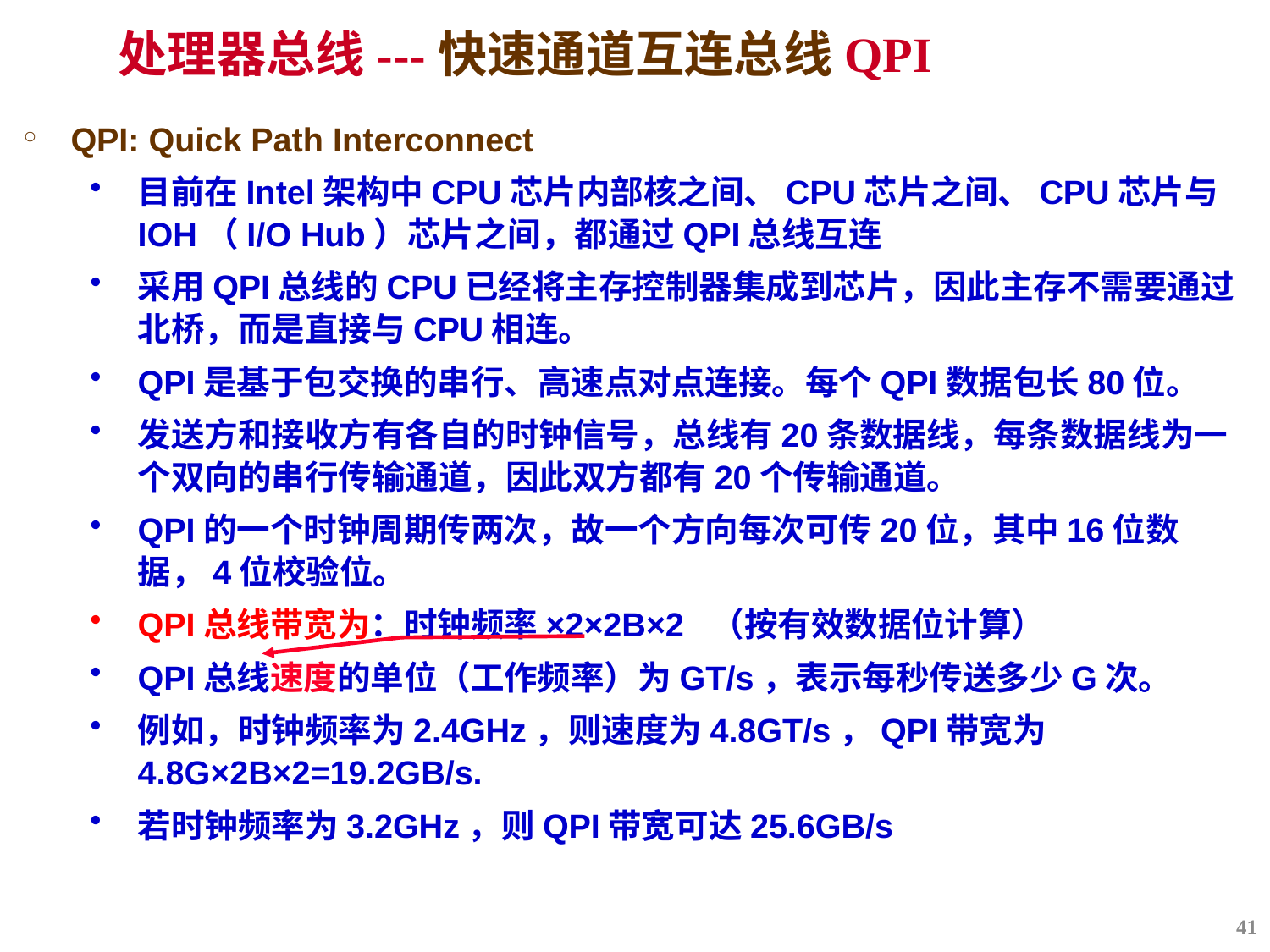

处理器总线---快速通道互连总线QPI
QPI: Quick Path Interconnect
目前在Intel架构中CPU芯片内部核之间、CPU芯片之间、CPU芯片与IOH（I/O Hub）芯片之间，都通过QPI总线互连
采用QPI总线的CPU已经将主存控制器集成到芯片，因此主存不需要通过北桥，而是直接与CPU相连。
QPI是基于包交换的串行、高速点对点连接。每个QPI数据包长80位。
发送方和接收方有各自的时钟信号，总线有20条数据线，每条数据线为一个双向的串行传输通道，因此双方都有20个传输通道。
QPI的一个时钟周期传两次，故一个方向每次可传20位，其中16位数据，4位校验位。
QPI总线带宽为：时钟频率×2×2B×2  （按有效数据位计算）
QPI总线速度的单位（工作频率）为GT/s，表示每秒传送多少G次。
例如，时钟频率为2.4GHz，则速度为4.8GT/s，QPI带宽为4.8G×2B×2=19.2GB/s.
若时钟频率为3.2GHz，则QPI带宽可达25.6GB/s

41